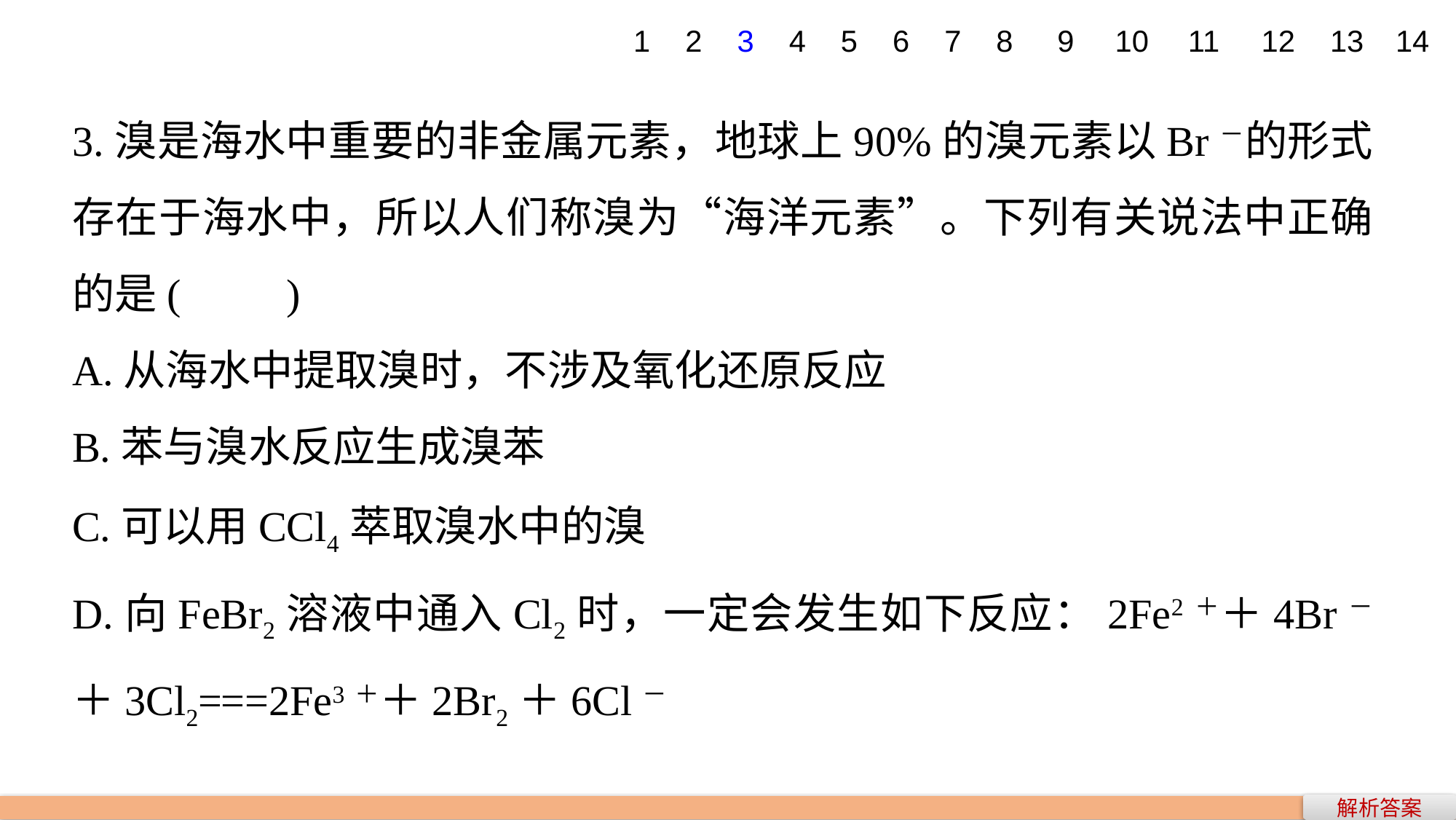

1
2
3
4
5
6
7
8
9
10
11
12
13
14
3.溴是海水中重要的非金属元素，地球上90%的溴元素以Br－的形式存在于海水中，所以人们称溴为“海洋元素”。下列有关说法中正确的是(　　)
A.从海水中提取溴时，不涉及氧化还原反应
B.苯与溴水反应生成溴苯
C.可以用CCl4萃取溴水中的溴
D.向FeBr2溶液中通入Cl2时，一定会发生如下反应：2Fe2＋＋4Br－＋3Cl2===2Fe3＋＋2Br2＋6Cl－
解析答案